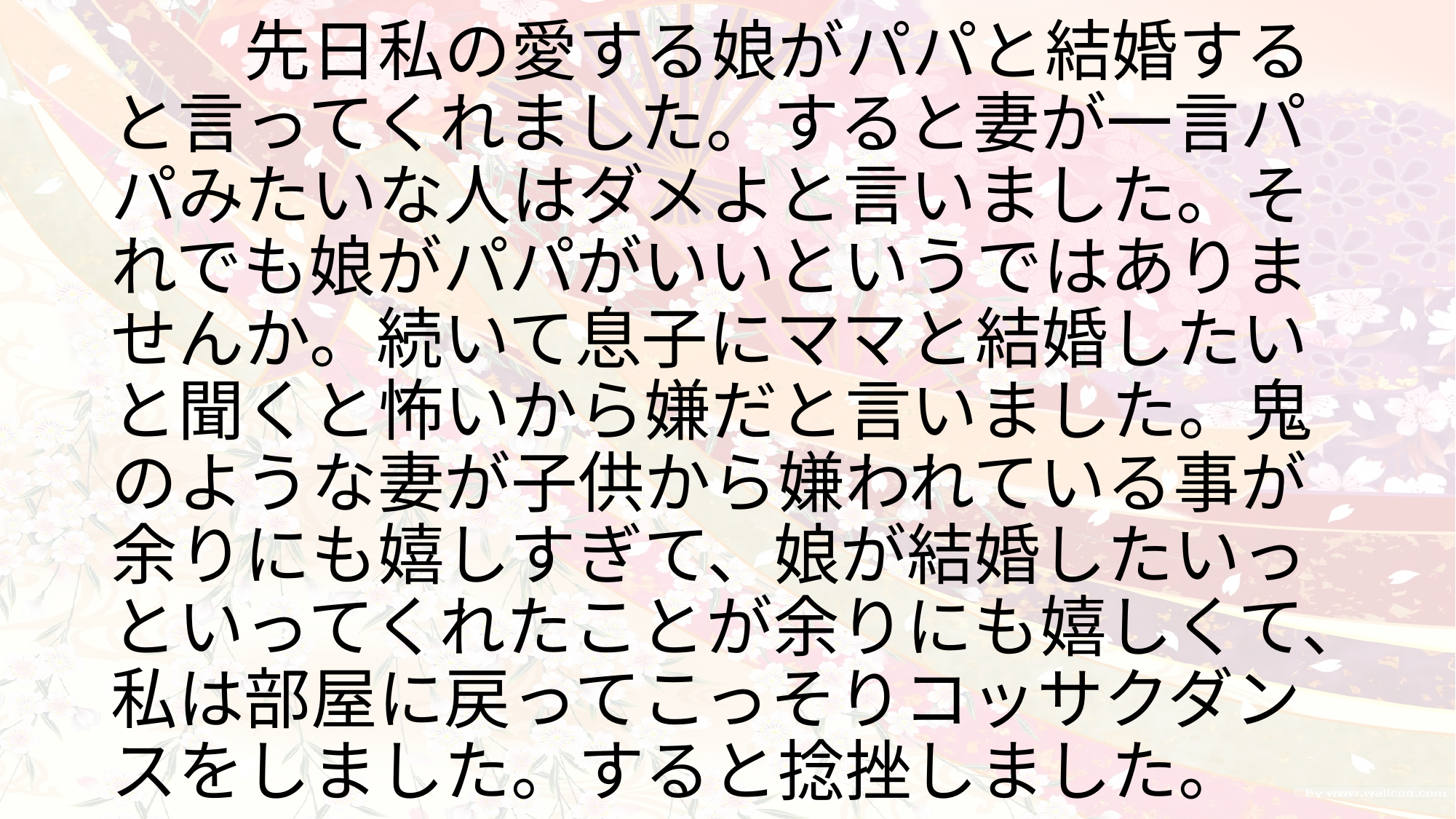

先日私の愛する娘がパパと結婚すると言ってくれました。すると妻が一言パパみたいな人はダメよと言いました。それでも娘がパパがいいというではありませんか。続いて息子にママと結婚したいと聞くと怖いから嫌だと言いました。鬼のような妻が子供から嫌われている事が余りにも嬉しすぎて、娘が結婚したいっといってくれたことが余りにも嬉しくて、私は部屋に戻ってこっそりコッサクダンスをしました。すると捻挫しました。